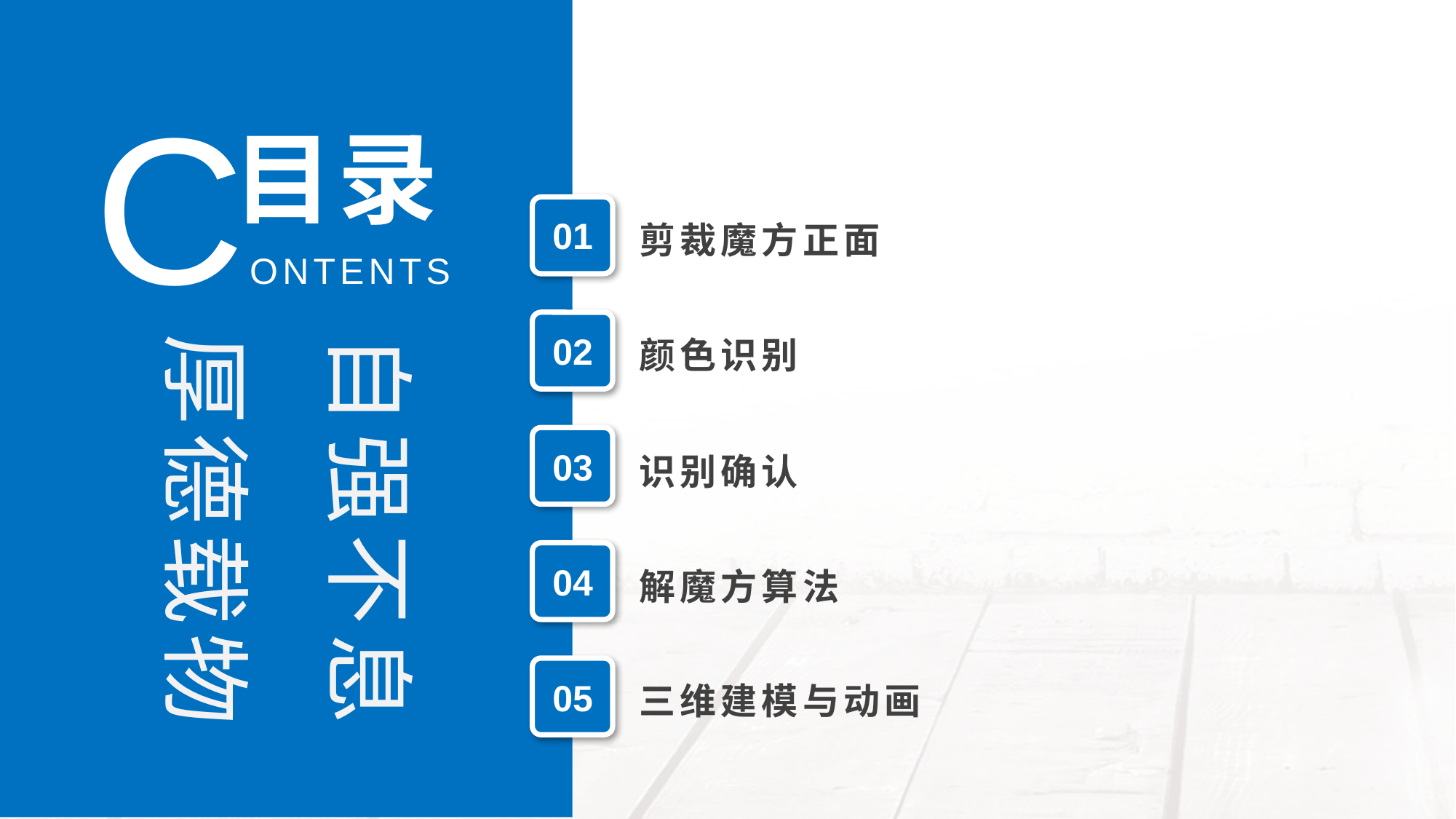

CONTENTS
目录

01
剪裁魔方正面

02
自强不息
厚德载物
颜色识别

03
识别确认

04
解魔方算法

05
三维建模与动画